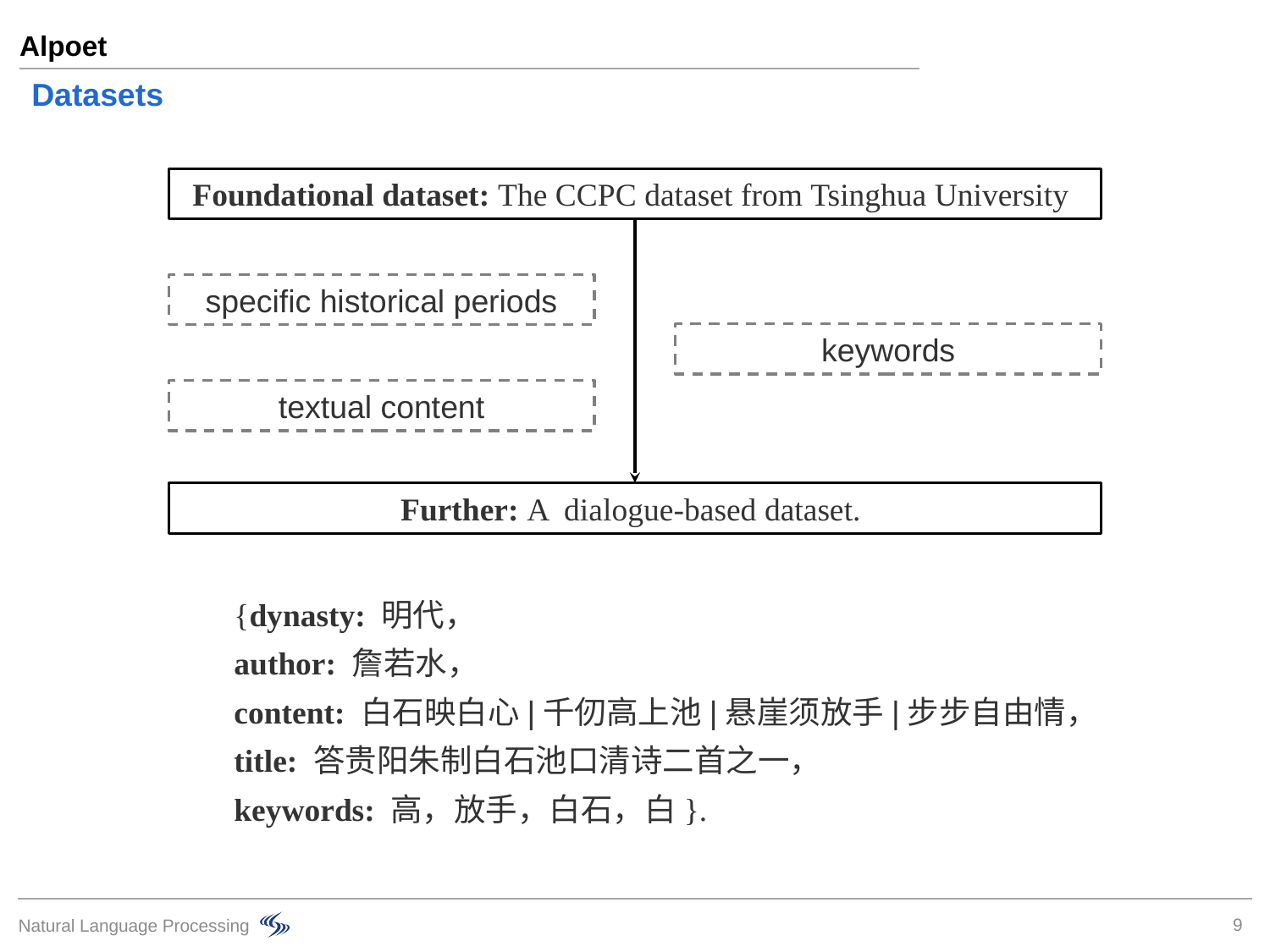

Alpoet
Datasets
Foundational dataset: The CCPC dataset from Tsinghua University
specific historical periods
keywords
textual content
Further: A  dialogue-based dataset.
{dynasty: 明代，
author: 詹若水，
content: 白石映白心|千仞高上池|悬崖须放手|步步自由情，
title: 答贵阳朱制白石池口清诗二首之一，
keywords: 高，放手，白石，白}.